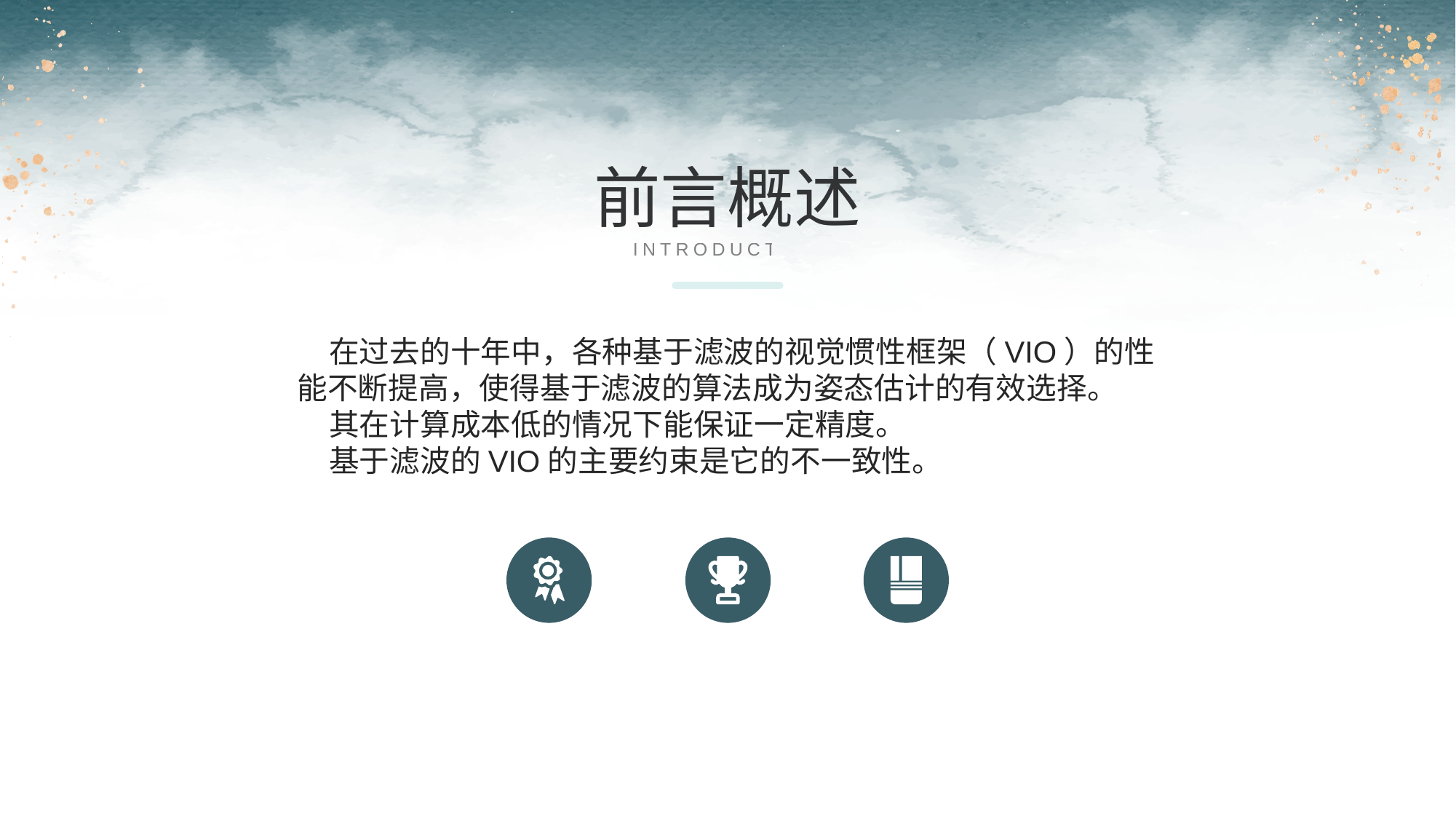

前言概述
INTRODUCTION
在过去的十年中，各种基于滤波的视觉惯性框架（VIO）的性能不断提高，使得基于滤波的算法成为姿态估计的有效选择。
其在计算成本低的情况下能保证一定精度。
基于滤波的VIO的主要约束是它的不一致性。